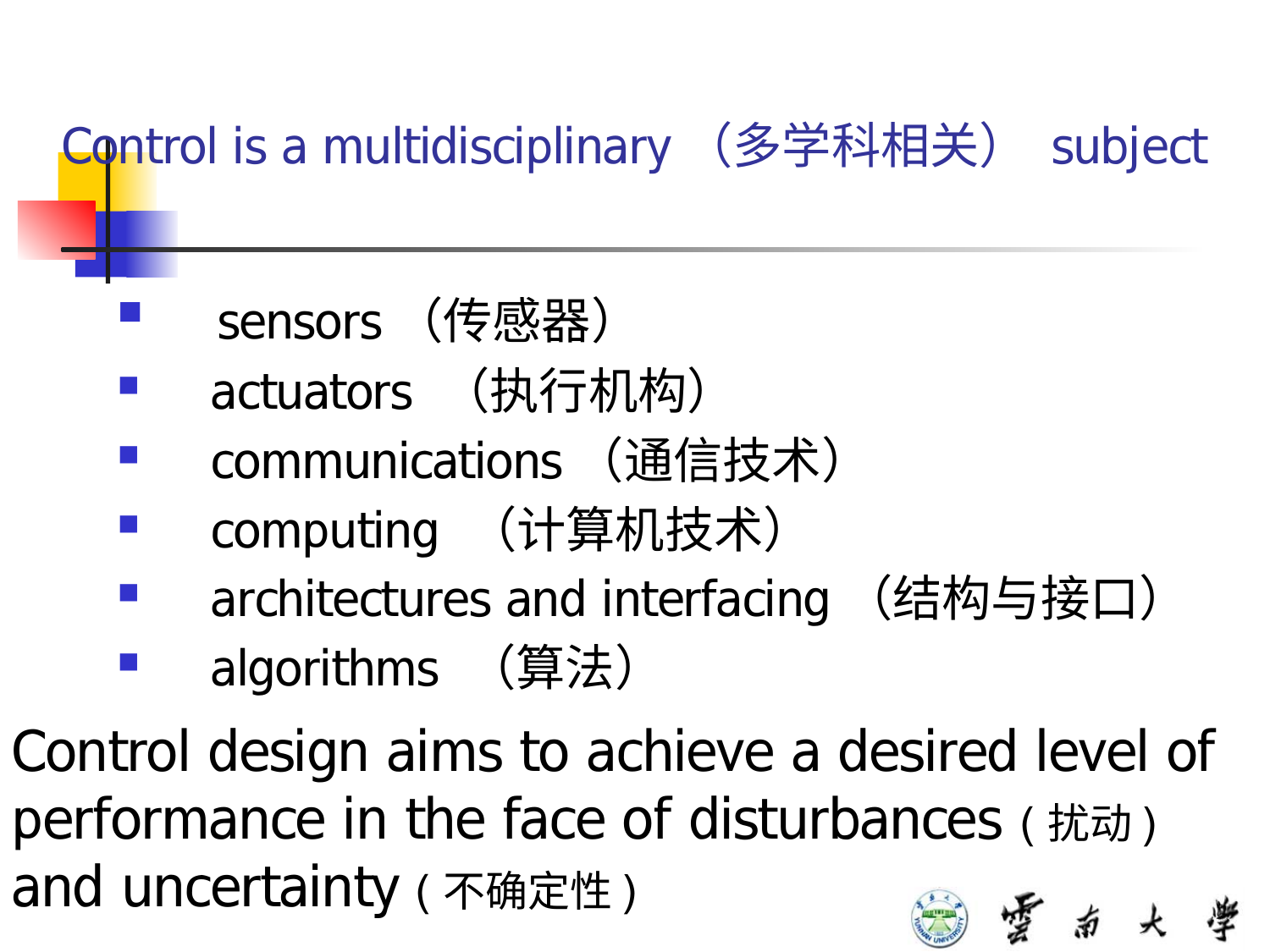

# Control is a multidisciplinary（多学科相关） subject
   sensors（传感器）
   actuators （执行机构）
   communications（通信技术）
   computing （计算机技术）
   architectures and interfacing（结构与接口）
   algorithms （算法）
Control design aims to achieve a desired level of performance in the face of disturbances (扰动) and uncertainty (不确定性)